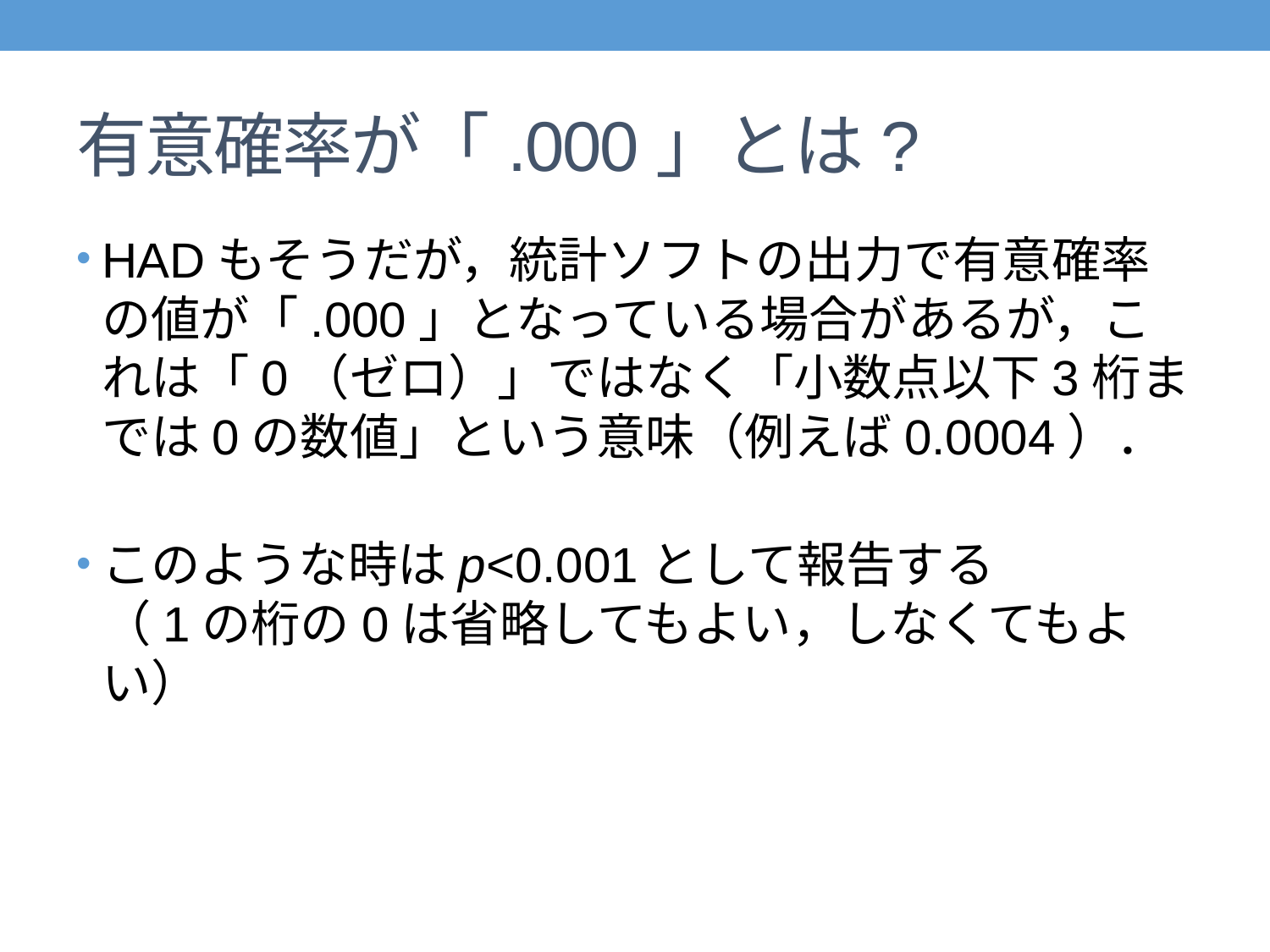

# 有意確率が「.000」とは?
HADもそうだが，統計ソフトの出力で有意確率の値が「.000」となっている場合があるが，これは「0（ゼロ）」ではなく「小数点以下3桁までは0の数値」という意味（例えば0.0004）．

このような時はp<0.001として報告する
（1の桁の0は省略してもよい，しなくてもよい）